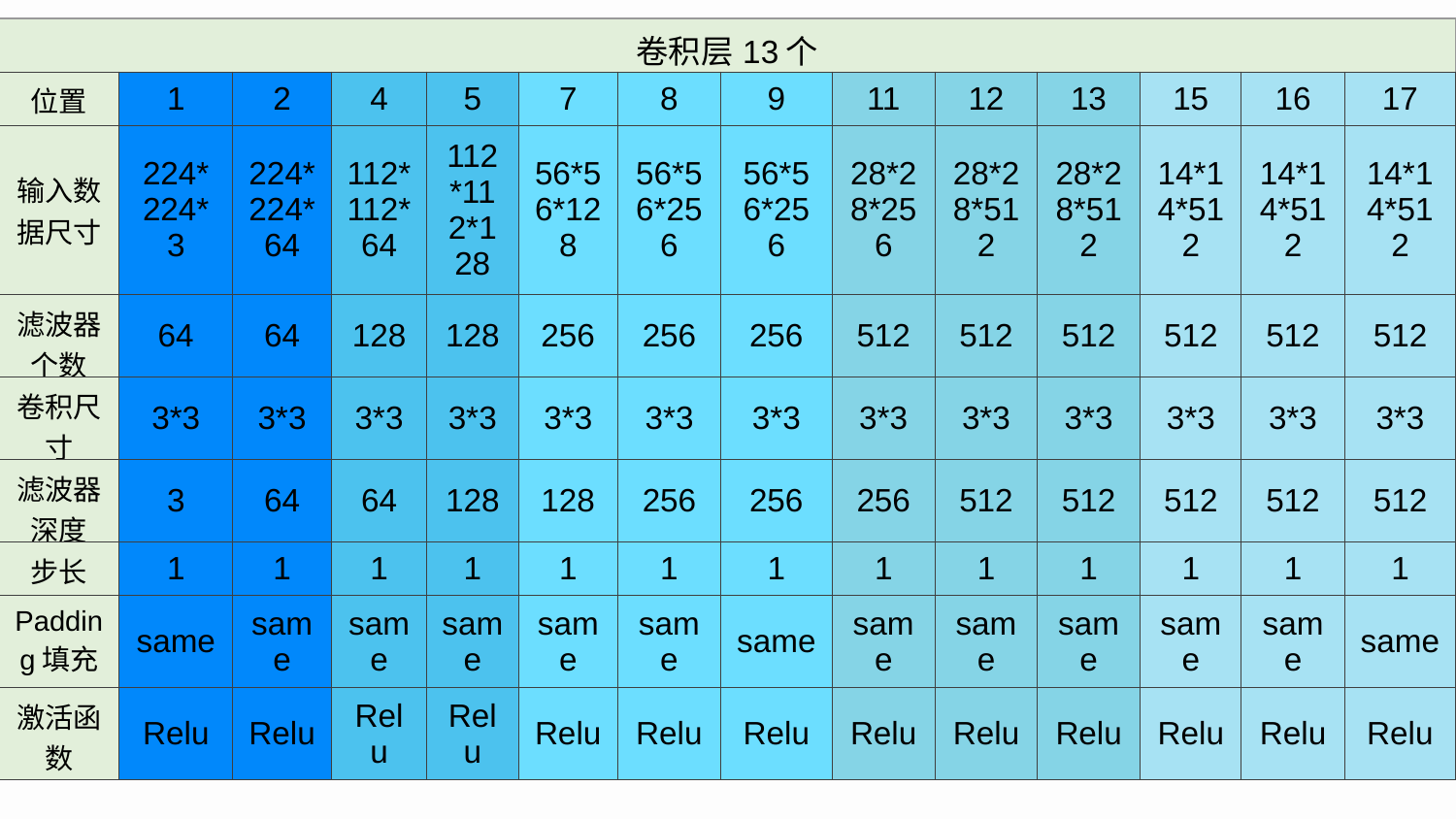

网络结构
| 卷积层13个 |  |  |  |  |  |  |  |  |  |  |  |  |  |
| --- | --- | --- | --- | --- | --- | --- | --- | --- | --- | --- | --- | --- | --- |
| 位置 | 1 | 2 | 4 | 5 | 7 | 8 | 9 | 11 | 12 | 13 | 15 | 16 | 17 |
| 输入数据尺寸 | 224\*224\*3 | 224\*224\*64 | 112\*112\*64 | 112\*112\*128 | 56\*56\*128 | 56\*56\*256 | 56\*56\*256 | 28\*28\*256 | 28\*28\*512 | 28\*28\*512 | 14\*14\*512 | 14\*14\*512 | 14\*14\*512 |
| 滤波器个数 | 64 | 64 | 128 | 128 | 256 | 256 | 256 | 512 | 512 | 512 | 512 | 512 | 512 |
| 卷积尺寸 | 3\*3 | 3\*3 | 3\*3 | 3\*3 | 3\*3 | 3\*3 | 3\*3 | 3\*3 | 3\*3 | 3\*3 | 3\*3 | 3\*3 | 3\*3 |
| 滤波器深度 | 3 | 64 | 64 | 128 | 128 | 256 | 256 | 256 | 512 | 512 | 512 | 512 | 512 |
| 步长 | 1 | 1 | 1 | 1 | 1 | 1 | 1 | 1 | 1 | 1 | 1 | 1 | 1 |
| Padding填充 | same | same | same | same | same | same | same | same | same | same | same | same | same |
| 激活函数 | Relu | Relu | Relu | Relu | Relu | Relu | Relu | Relu | Relu | Relu | Relu | Relu | Relu |